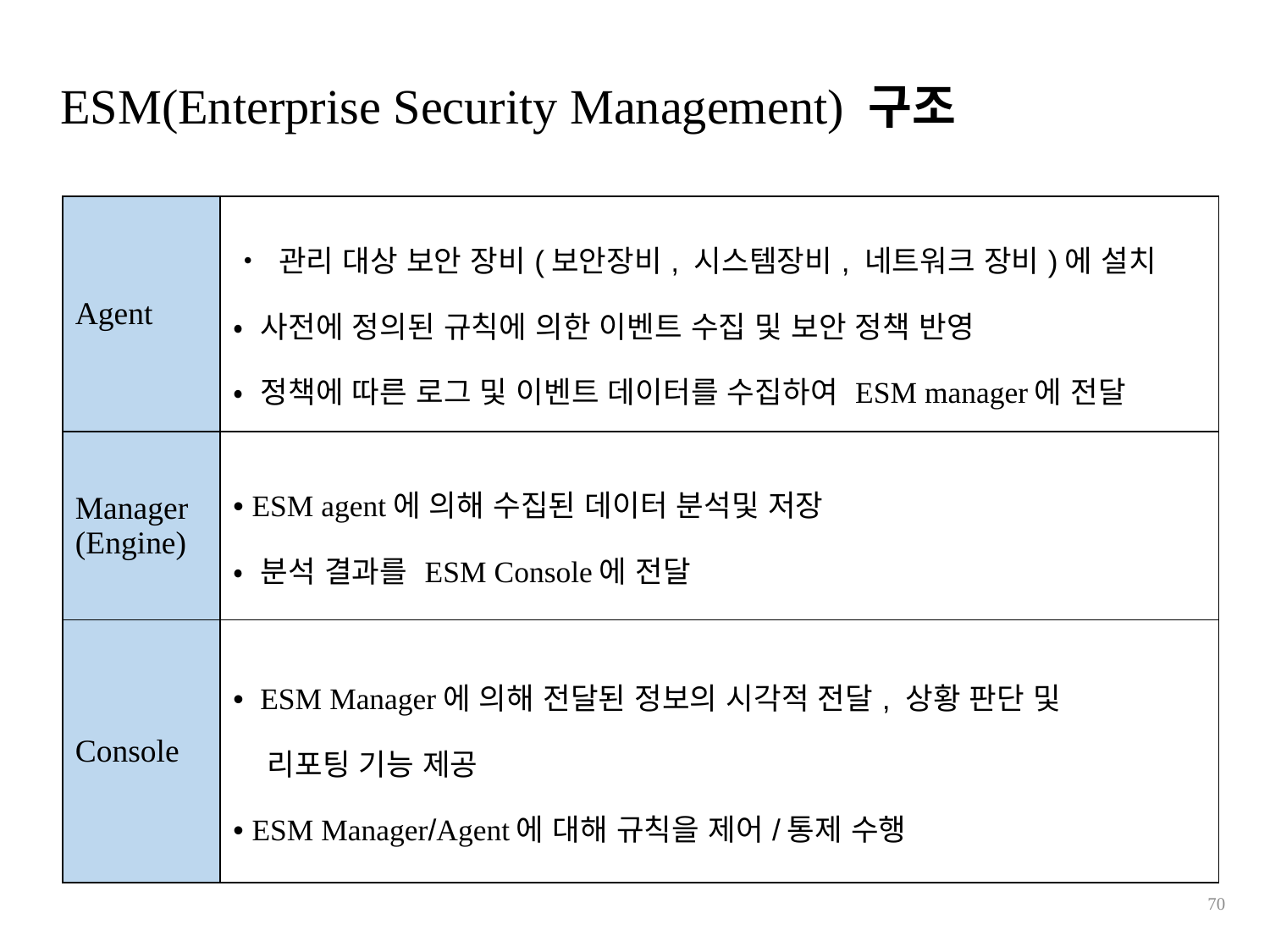

# ESM(Enterprise Security Management) 구조
| Agent | • 관리 대상 보안 장비(보안장비, 시스템장비, 네트워크 장비)에 설치 • 사전에 정의된 규칙에 의한 이벤트 수집 및 보안 정책 반영 • 정책에 따른 로그 및 이벤트 데이터를 수집하여 ESM manager에 전달 |
| --- | --- |
| Manager (Engine) | • ESM agent에 의해 수집된 데이터 분석및 저장 • 분석 결과를 ESM Console에 전달 |
| Console | • ESM Manager에 의해 전달된 정보의 시각적 전달, 상황 판단 및 리포팅 기능 제공 • ESM Manager/Agent에 대해 규칙을 제어/통제 수행 |
70